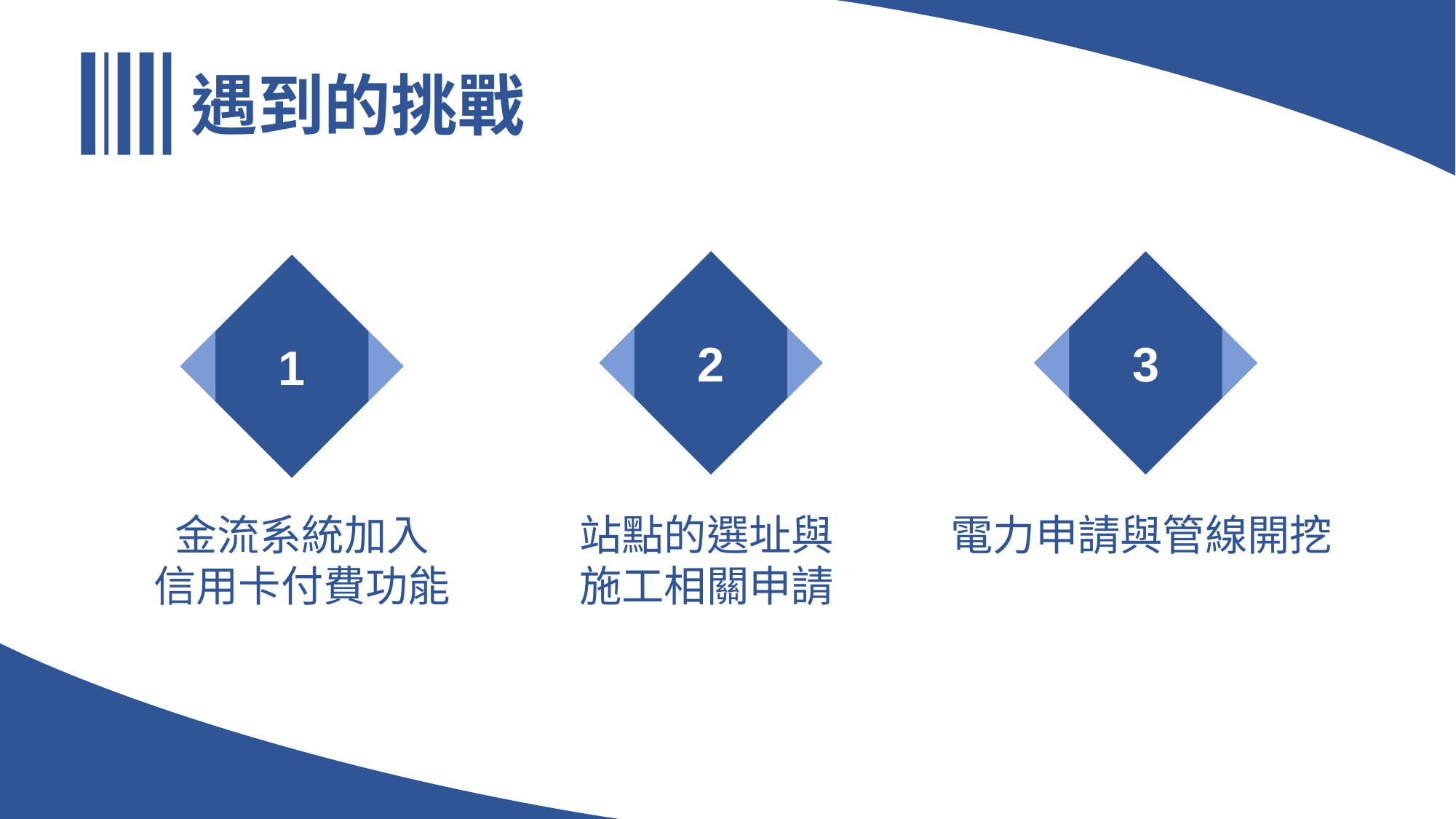

遇到的挑戰

3

2

1
電力申請與管線開挖
站點的選址與
施工相關申請
金流系統加入
信用卡付費功能